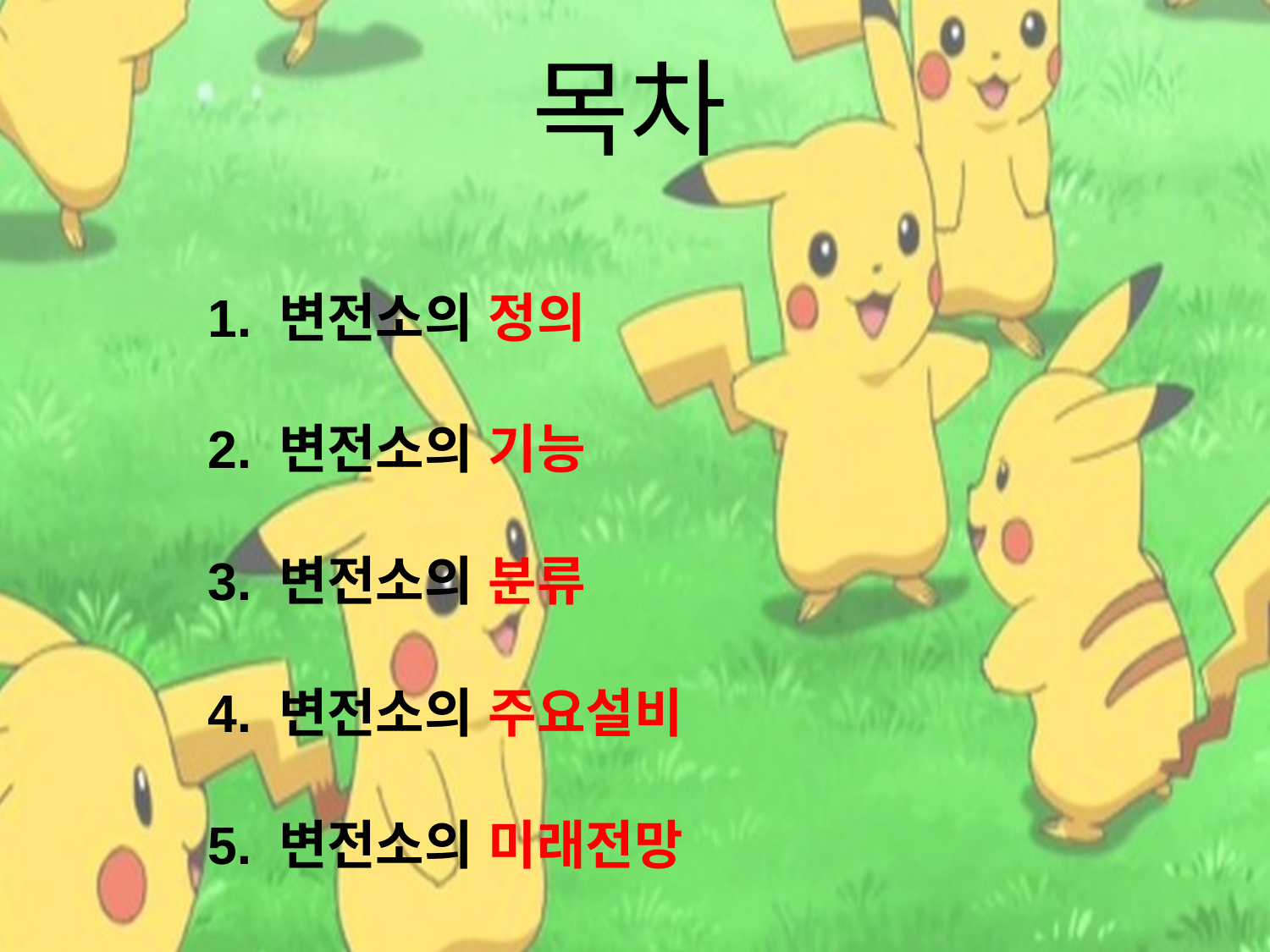

목차
1. 변전소의 정의
2. 변전소의 기능
3. 변전소의 분류
4. 변전소의 주요설비
5. 변전소의 미래전망